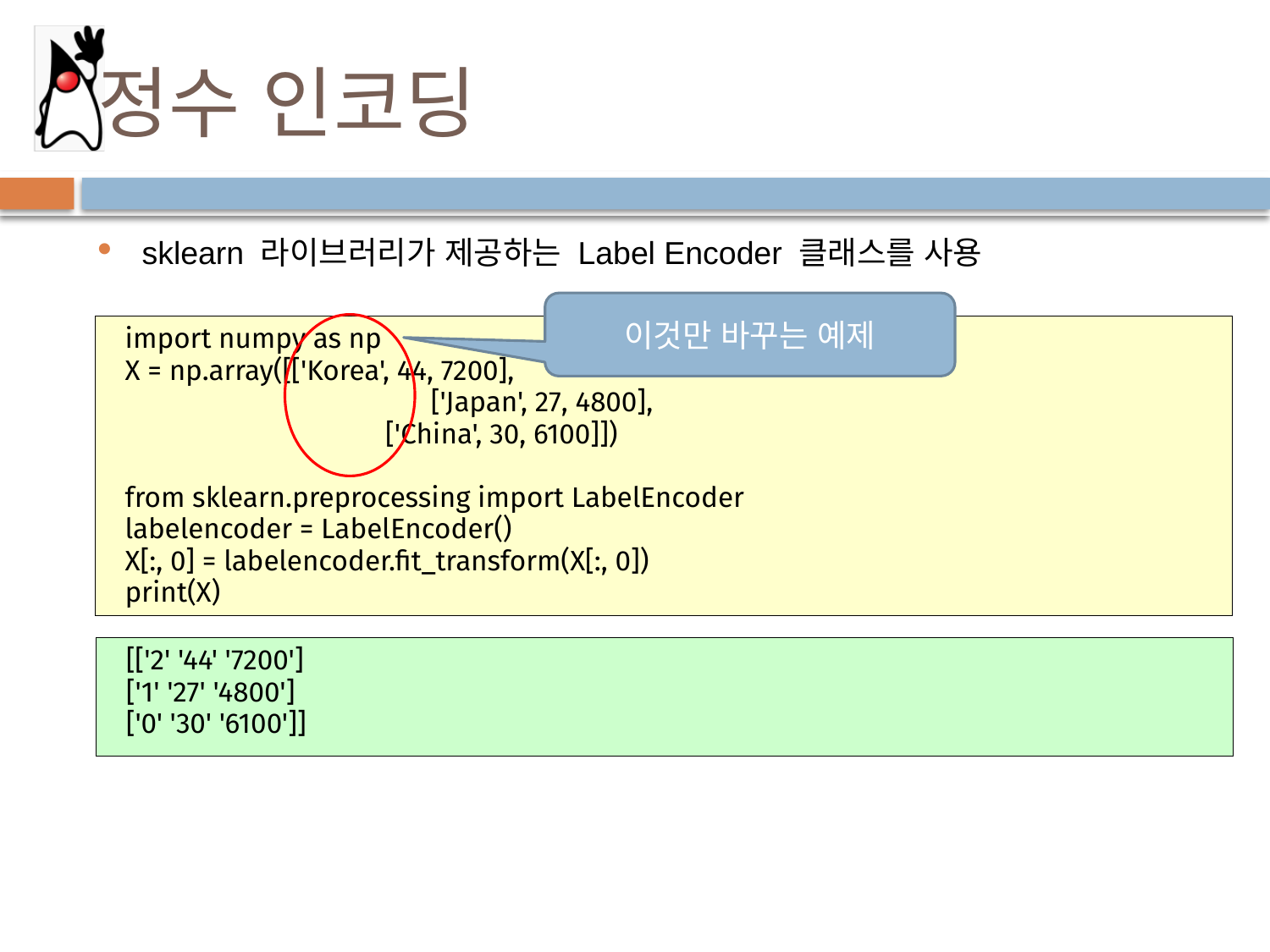

# 정수 인코딩
sklearn 라이브러리가 제공하는 Label Encoder 클래스를 사용
이것만 바꾸는 예제

import numpy as np
X = np.array([['Korea', 44, 7200],
		       ['Japan', 27, 4800],
	                  ['China', 30, 6100]])

from sklearn.preprocessing import LabelEncoder
labelencoder = LabelEncoder()
X[:, 0] = labelencoder.fit_transform(X[:, 0])
print(X)
[['2' '44' '7200']
['1' '27' '4800']
['0' '30' '6100']]